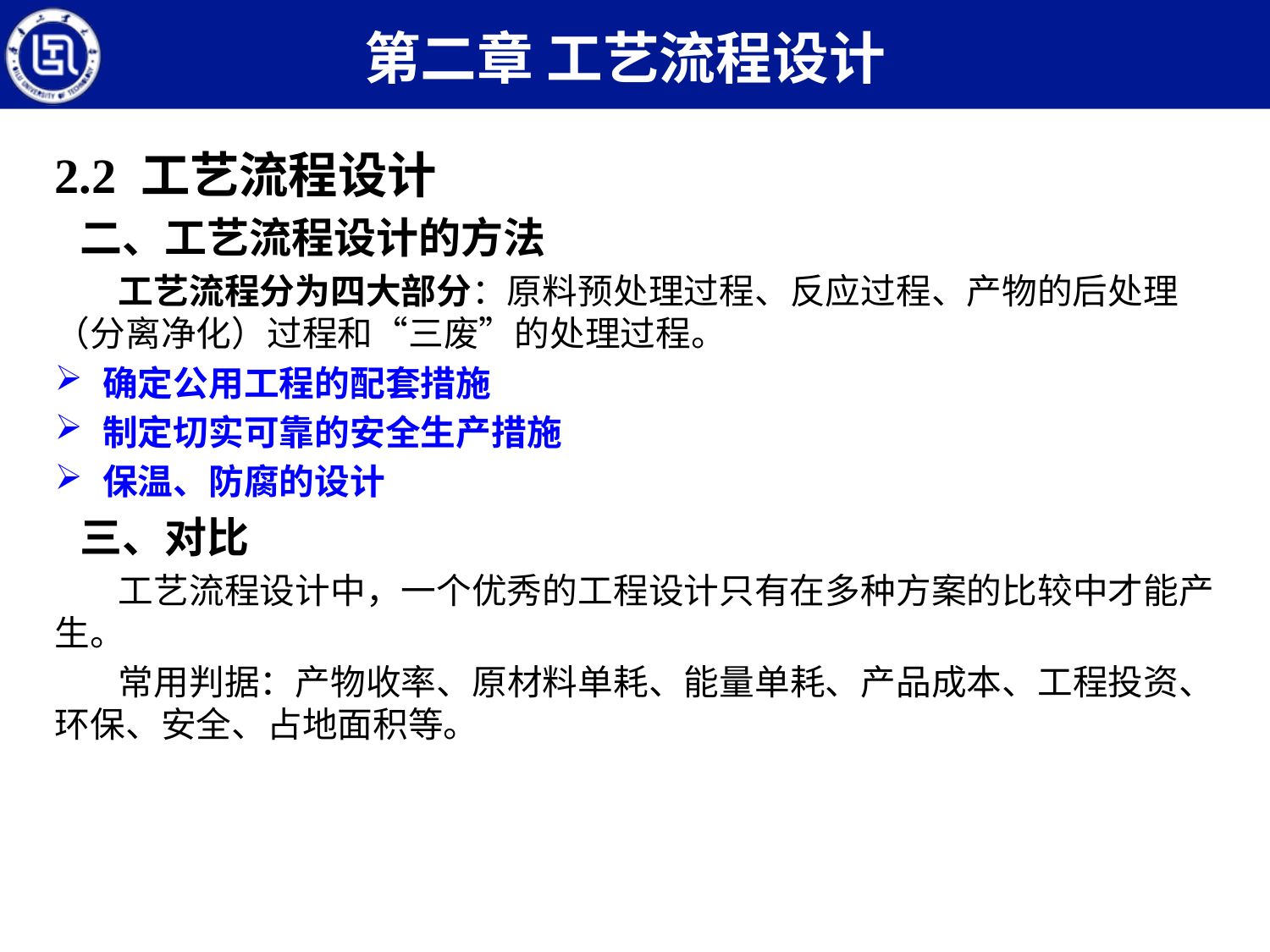

第二章 工艺流程设计
2.2 工艺流程设计
二、工艺流程设计的方法
工艺流程分为四大部分：原料预处理过程、反应过程、产物的后处理（分离净化）过程和“三废”的处理过程。
确定公用工程的配套措施
制定切实可靠的安全生产措施
保温、防腐的设计
三、对比
工艺流程设计中，一个优秀的工程设计只有在多种方案的比较中才能产生。
常用判据：产物收率、原材料单耗、能量单耗、产品成本、工程投资、环保、安全、占地面积等。